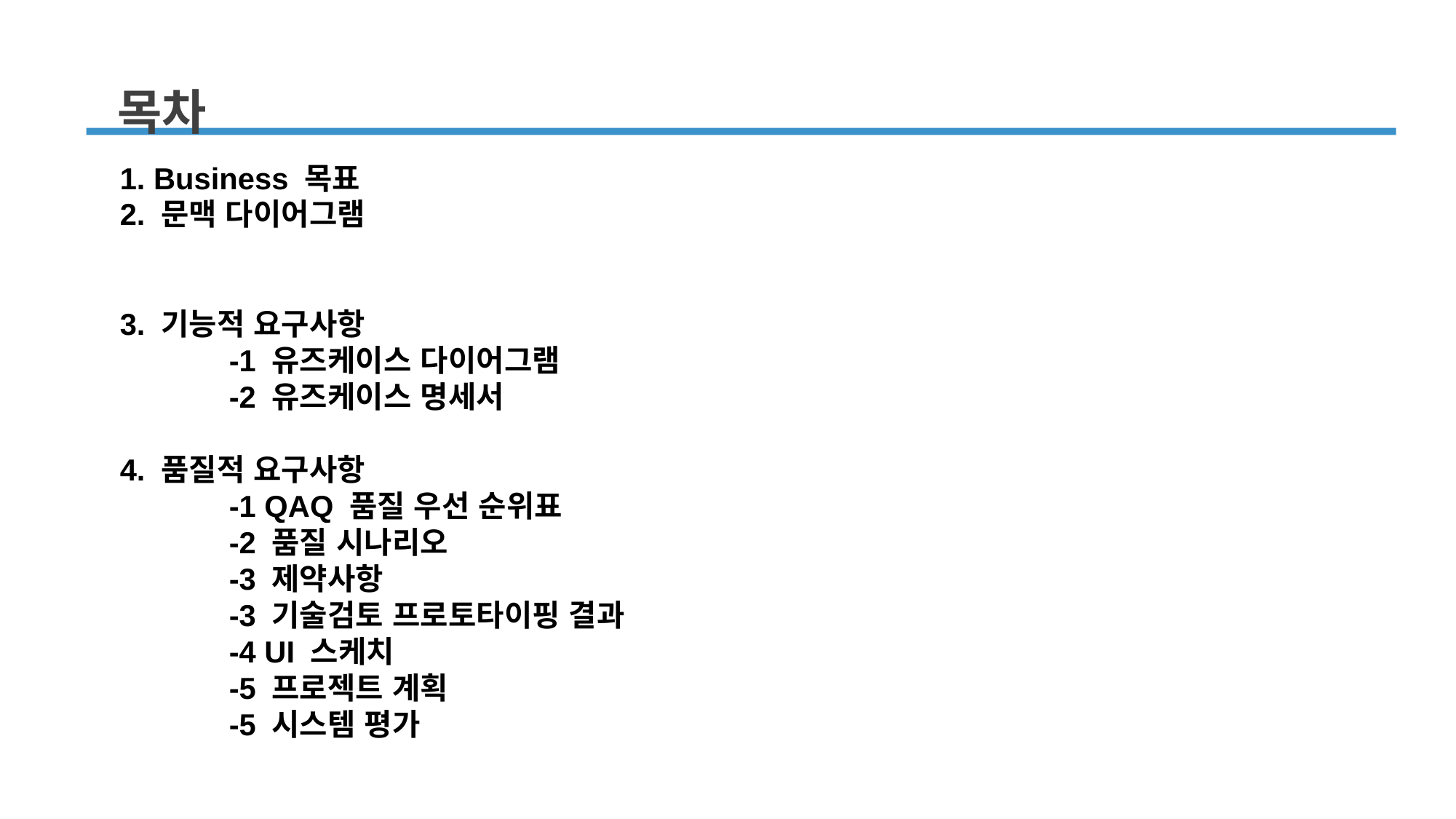

목차

1. Business 목표
2. 문맥 다이어그램

3. 기능적 요구사항
	-1 유즈케이스 다이어그램
	-2 유즈케이스 명세서

4. 품질적 요구사항
	-1 QAQ 품질 우선 순위표
	-2 품질 시나리오
	-3 제약사항
	-3 기술검토 프로토타이핑 결과
	-4 UI 스케치
	-5 프로젝트 계획
	-5 시스템 평가